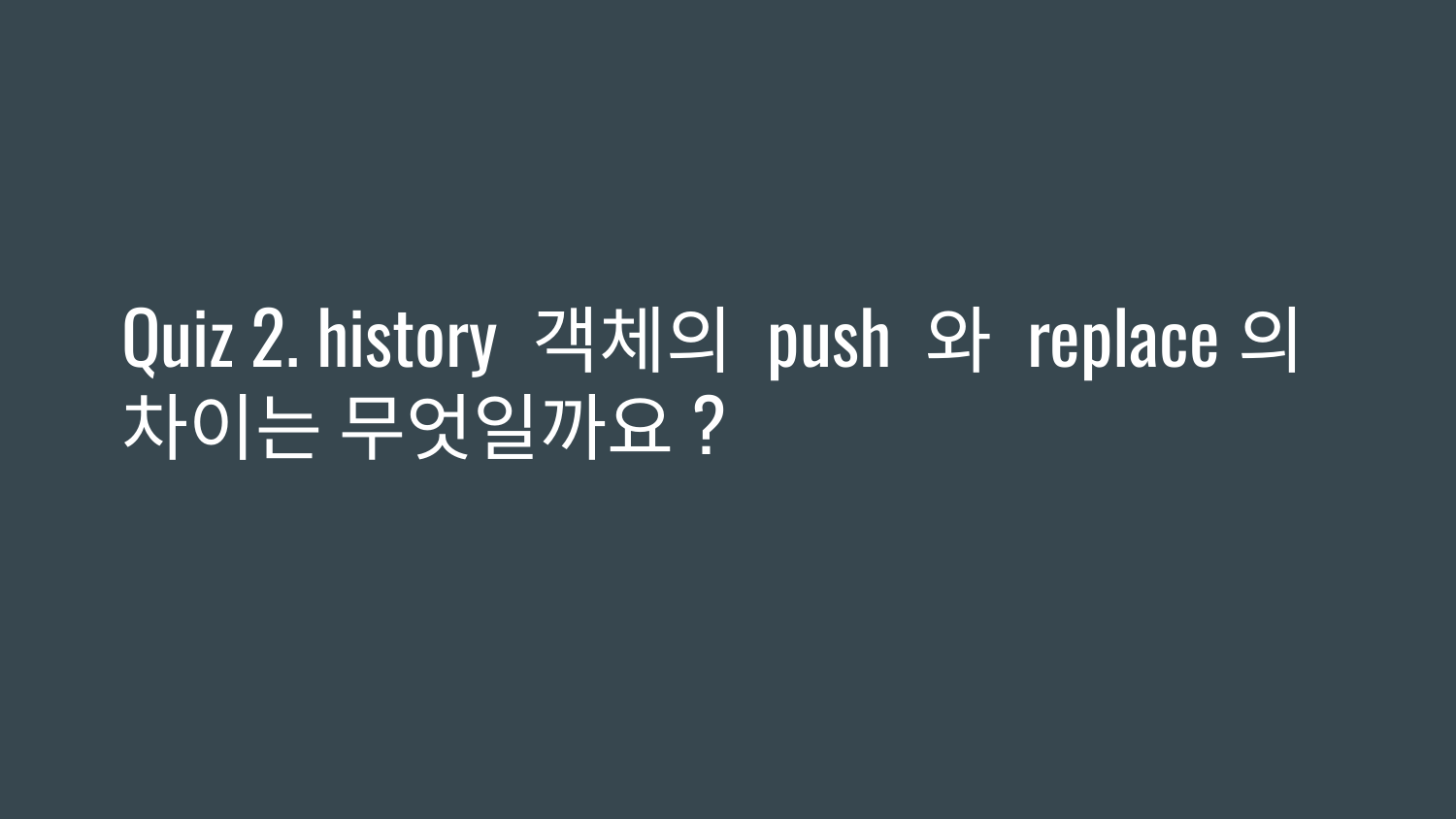

# Quiz 2. history 객체의 push 와 replace의 차이는 무엇일까요?